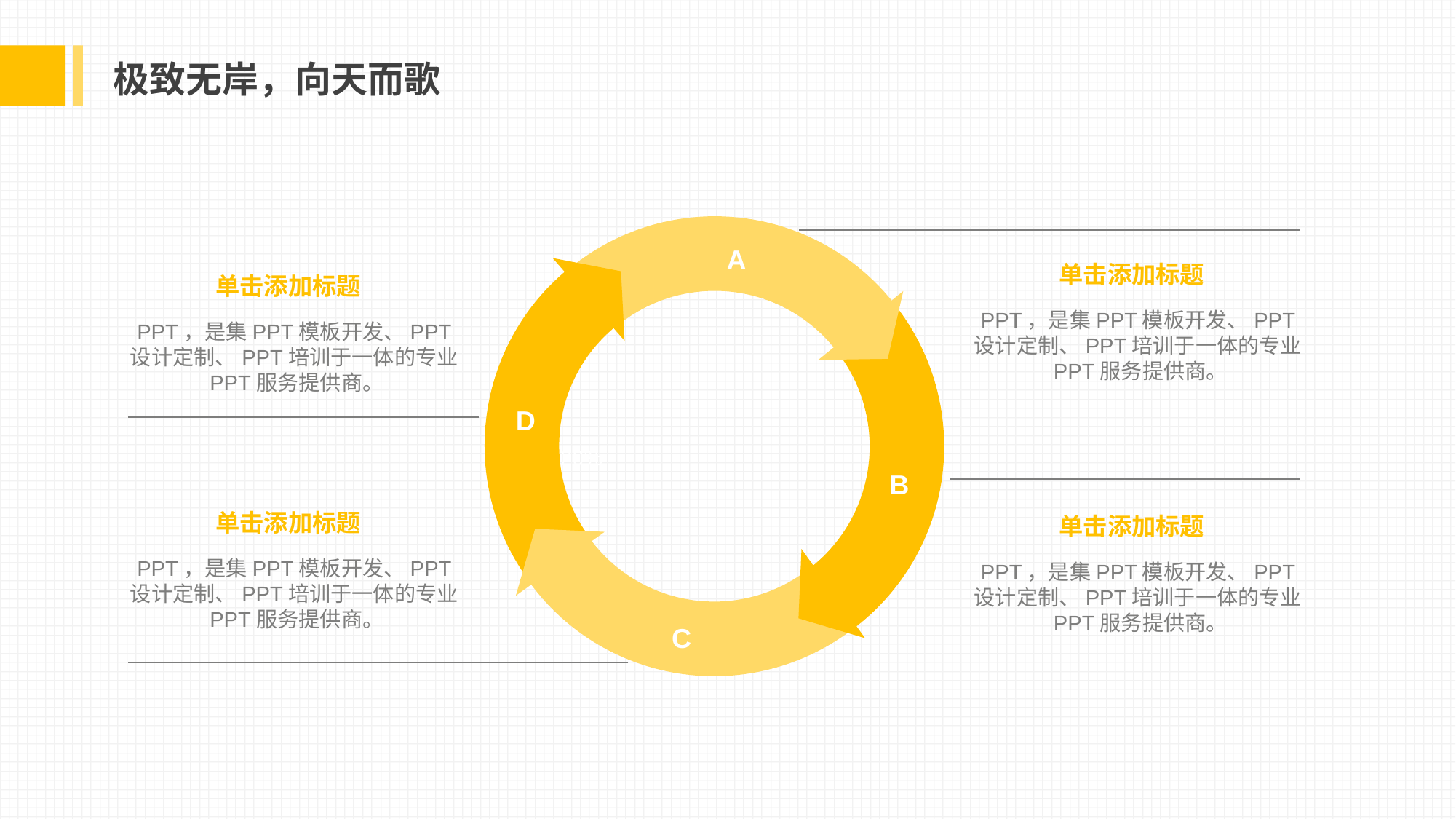

极致无岸，向天而歌

A

D
20%
B

C

单击添加标题
PPT，是集PPT模板开发、PPT设计定制、PPT培训于一体的专业PPT服务提供商。
单击添加标题
PPT，是集PPT模板开发、PPT设计定制、PPT培训于一体的专业PPT服务提供商。
单击添加标题
PPT，是集PPT模板开发、PPT设计定制、PPT培训于一体的专业PPT服务提供商。
单击添加标题
PPT，是集PPT模板开发、PPT设计定制、PPT培训于一体的专业PPT服务提供商。